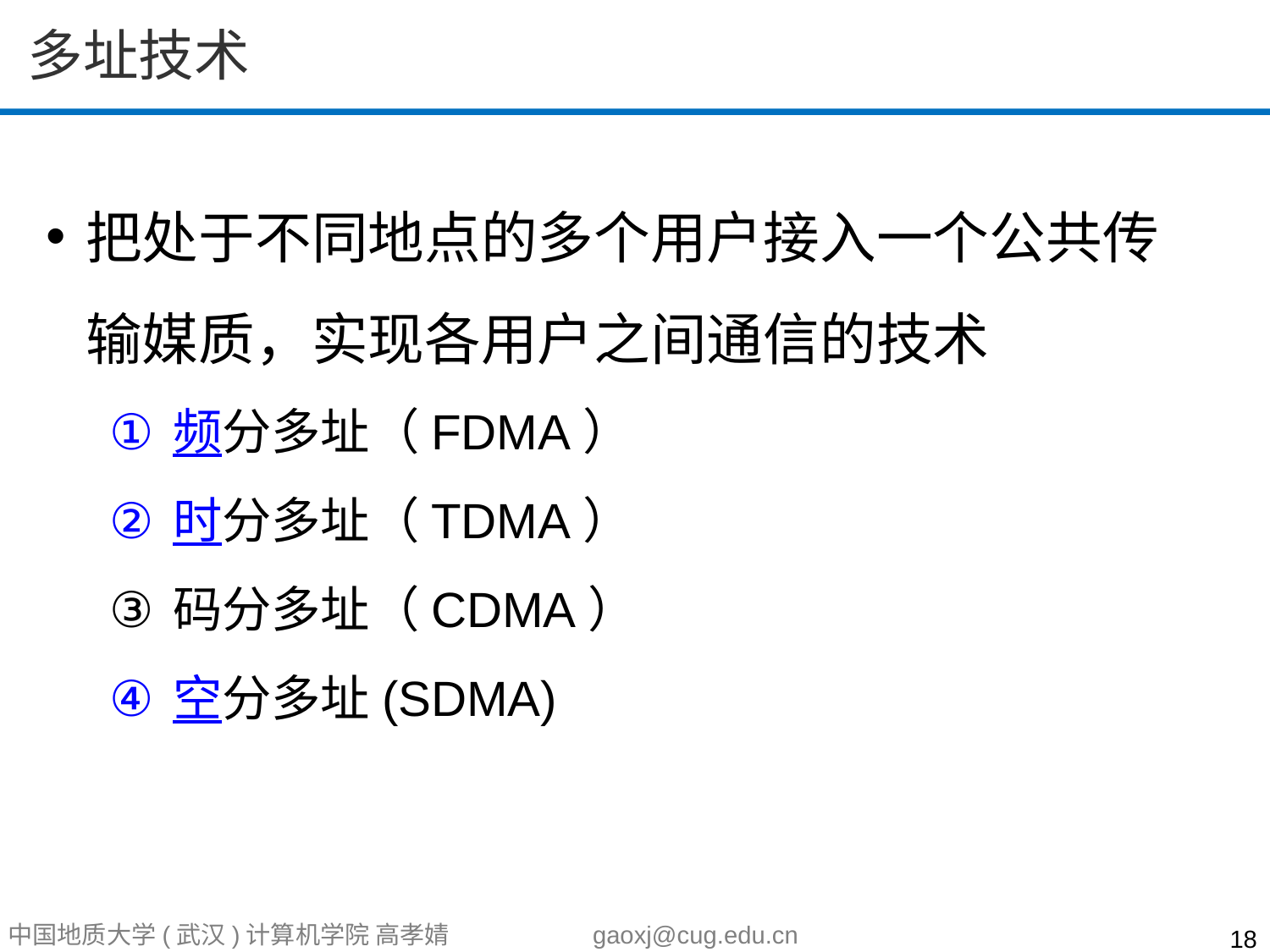

# 多址技术
把处于不同地点的多个用户接入一个公共传输媒质，实现各用户之间通信的技术
频分多址（FDMA）
时分多址（TDMA）
码分多址（CDMA）
空分多址(SDMA)